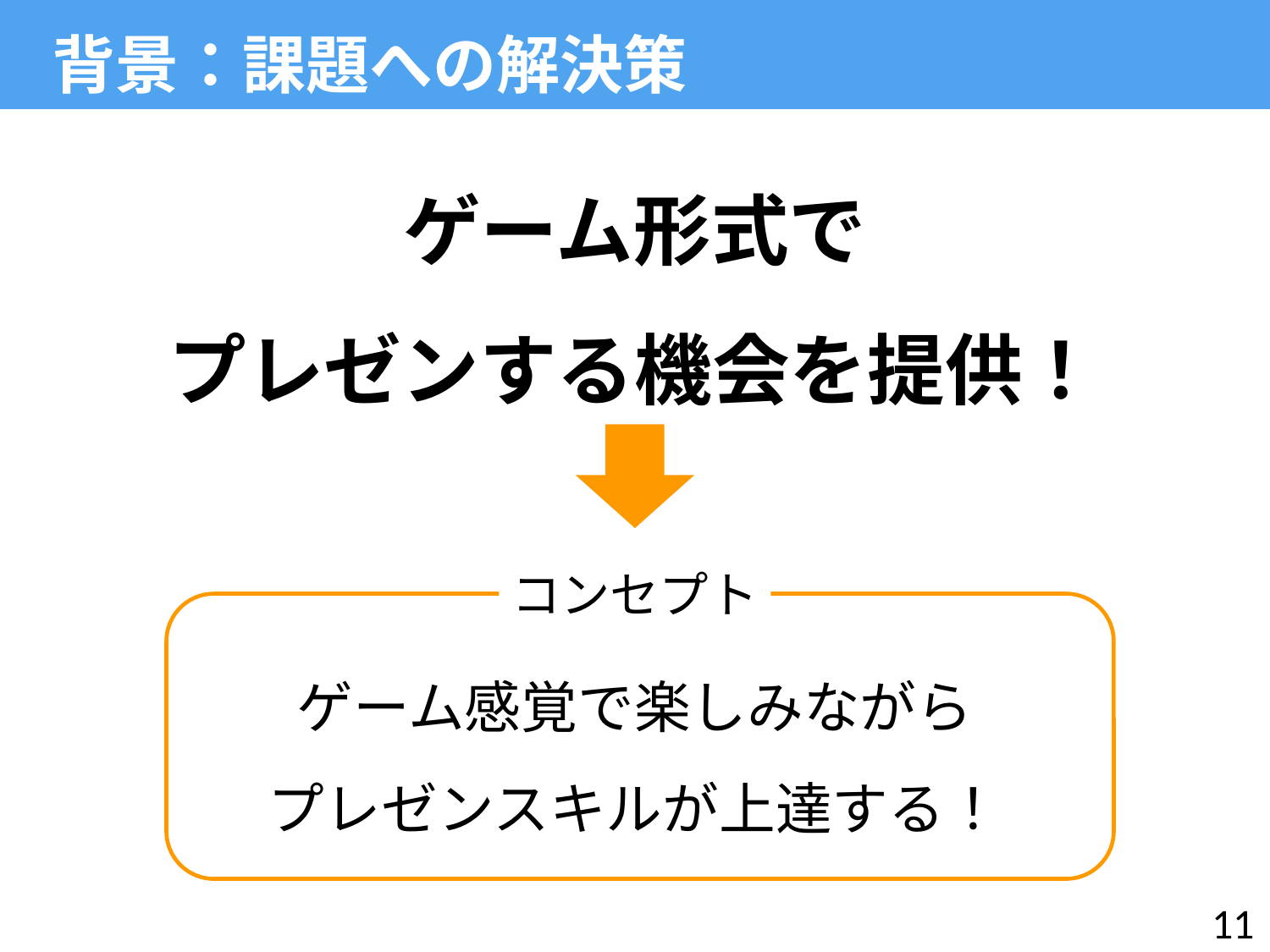

背景：課題への解決策
ゲーム形式で
プレゼンする機会を提供！

コンセプト

ゲーム感覚で楽しみながら
プレゼンスキルが上達する！
11